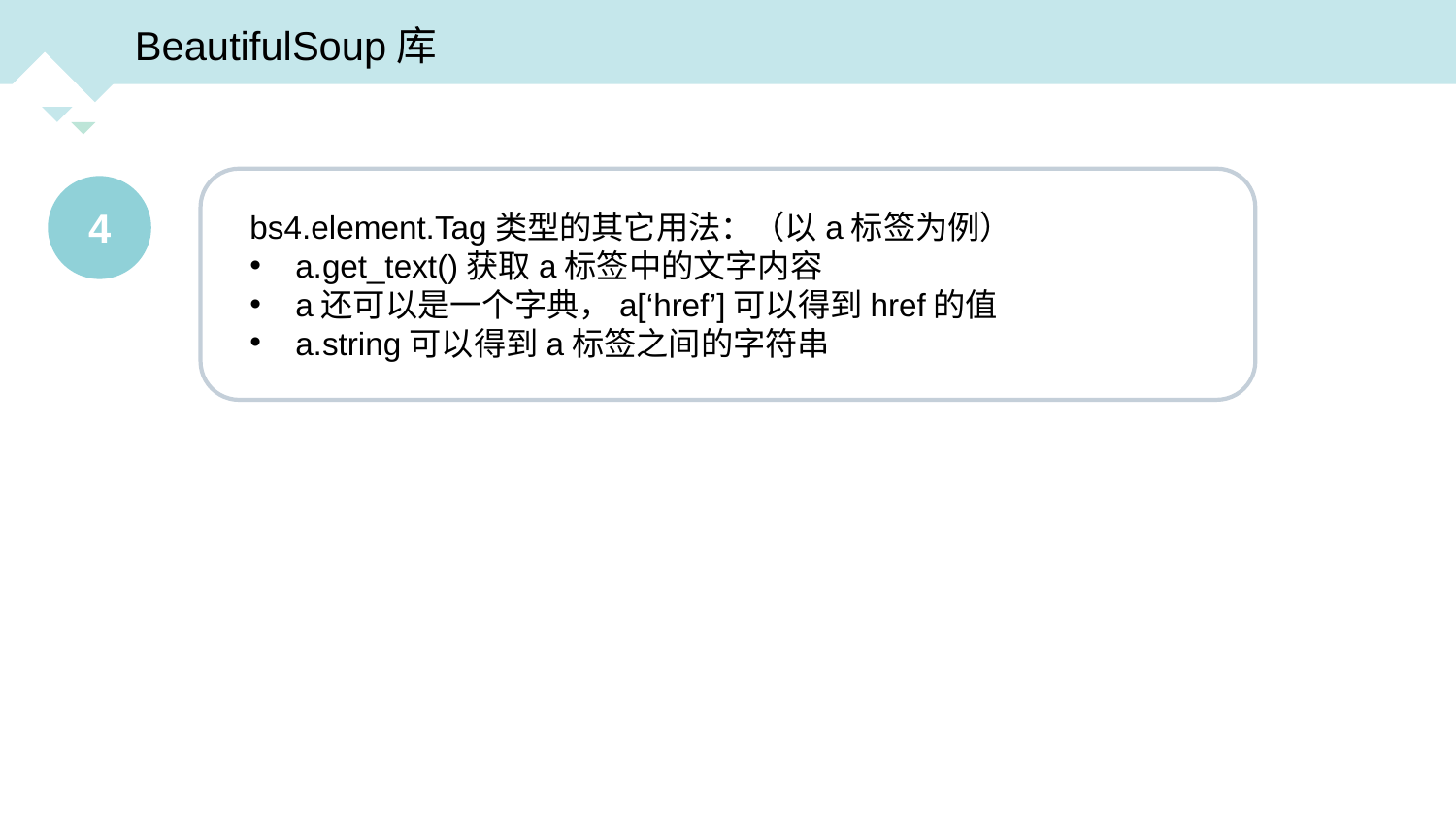

BeautifulSoup库

4

bs4.element.Tag类型的其它用法：（以a标签为例）
a.get_text()获取a标签中的文字内容
a还可以是一个字典，a[‘href’]可以得到href的值
a.string可以得到a标签之间的字符串